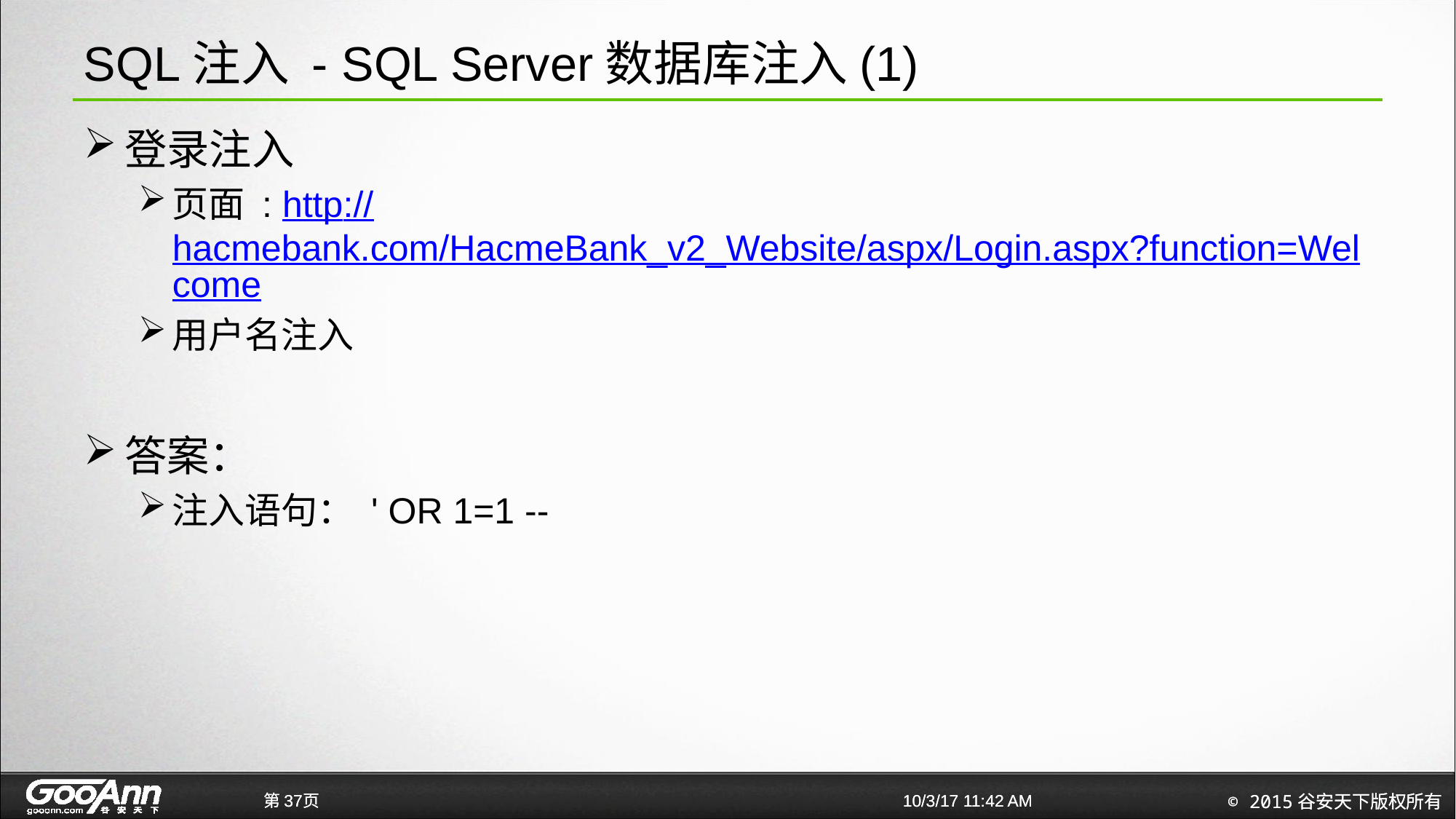

# SQL注入 - SQL Server数据库注入(1)
登录注入
页面 : http://hacmebank.com/HacmeBank_v2_Website/aspx/Login.aspx?function=Welcome
用户名注入

答案：
注入语句： ' OR 1=1 --